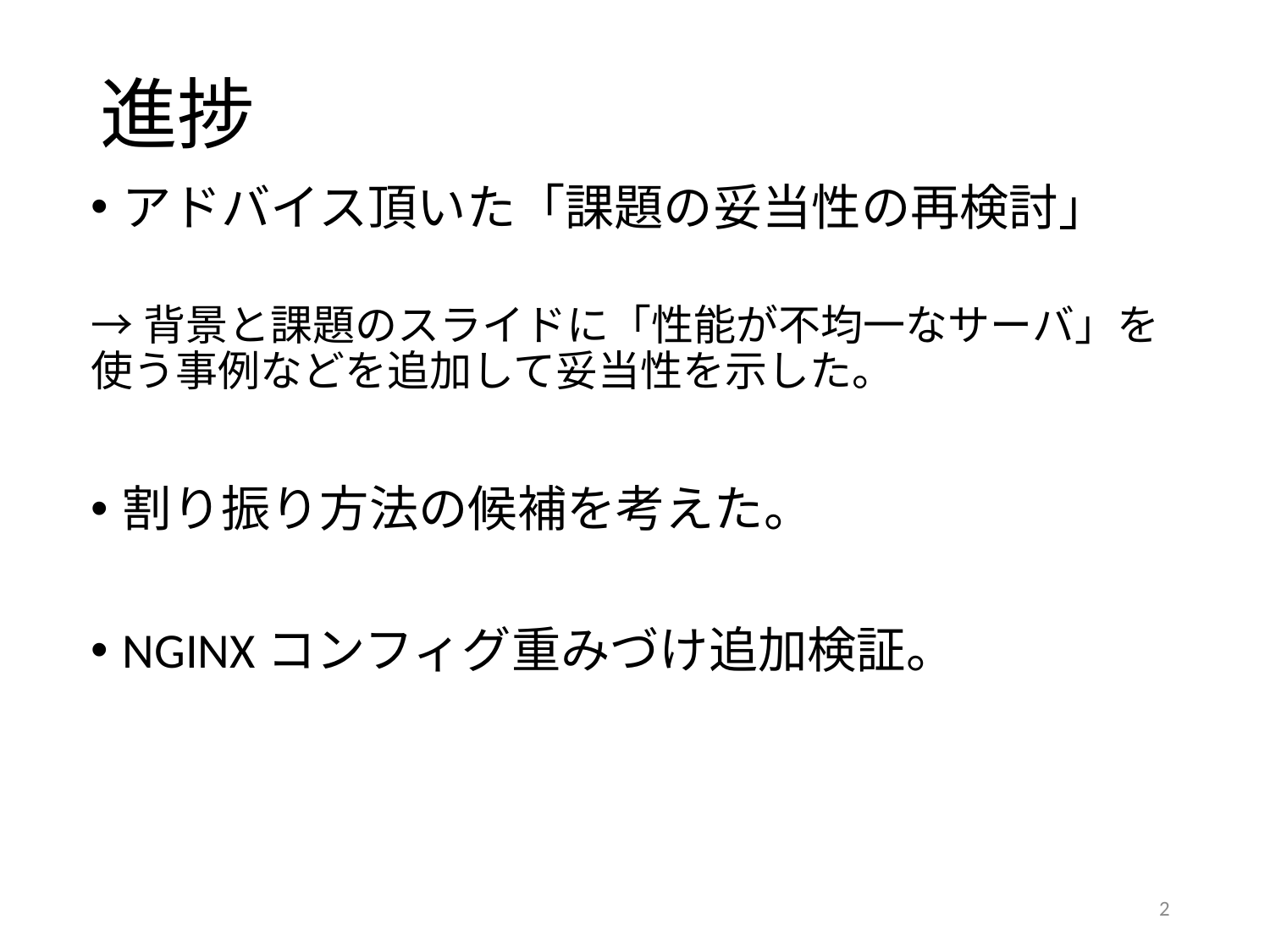

# 進捗
アドバイス頂いた「課題の妥当性の再検討」
→背景と課題のスライドに「性能が不均一なサーバ」を使う事例などを追加して妥当性を示した。

割り振り方法の候補を考えた。

NGINXコンフィグ重みづけ追加検証。
2